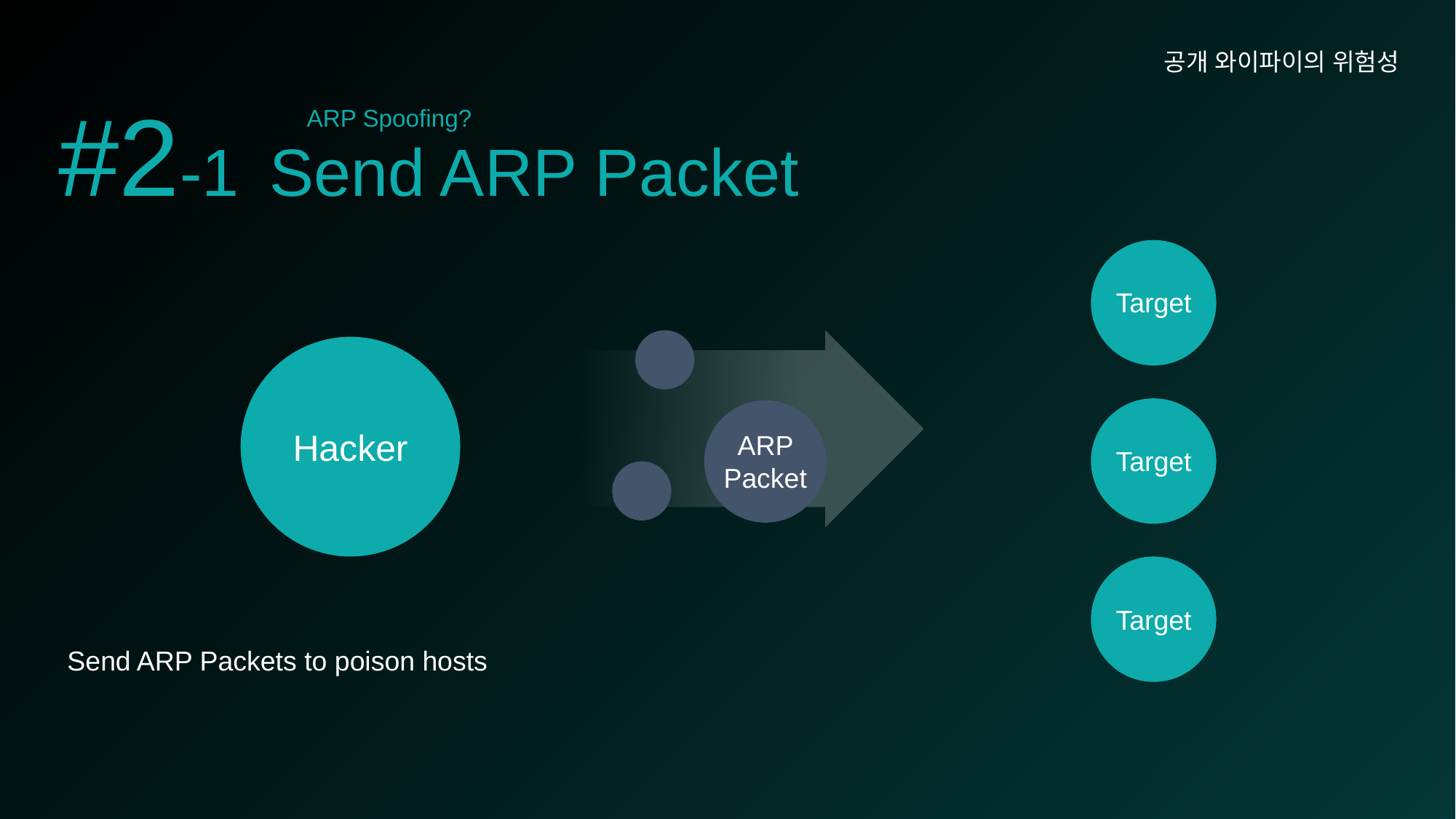

공개 와이파이의 위험성
# #2-1 Send ARP Packet
ARP Spoofing?

Target

Hacker

ARP
Packet
Target

Target
Send ARP Packets to poison hosts